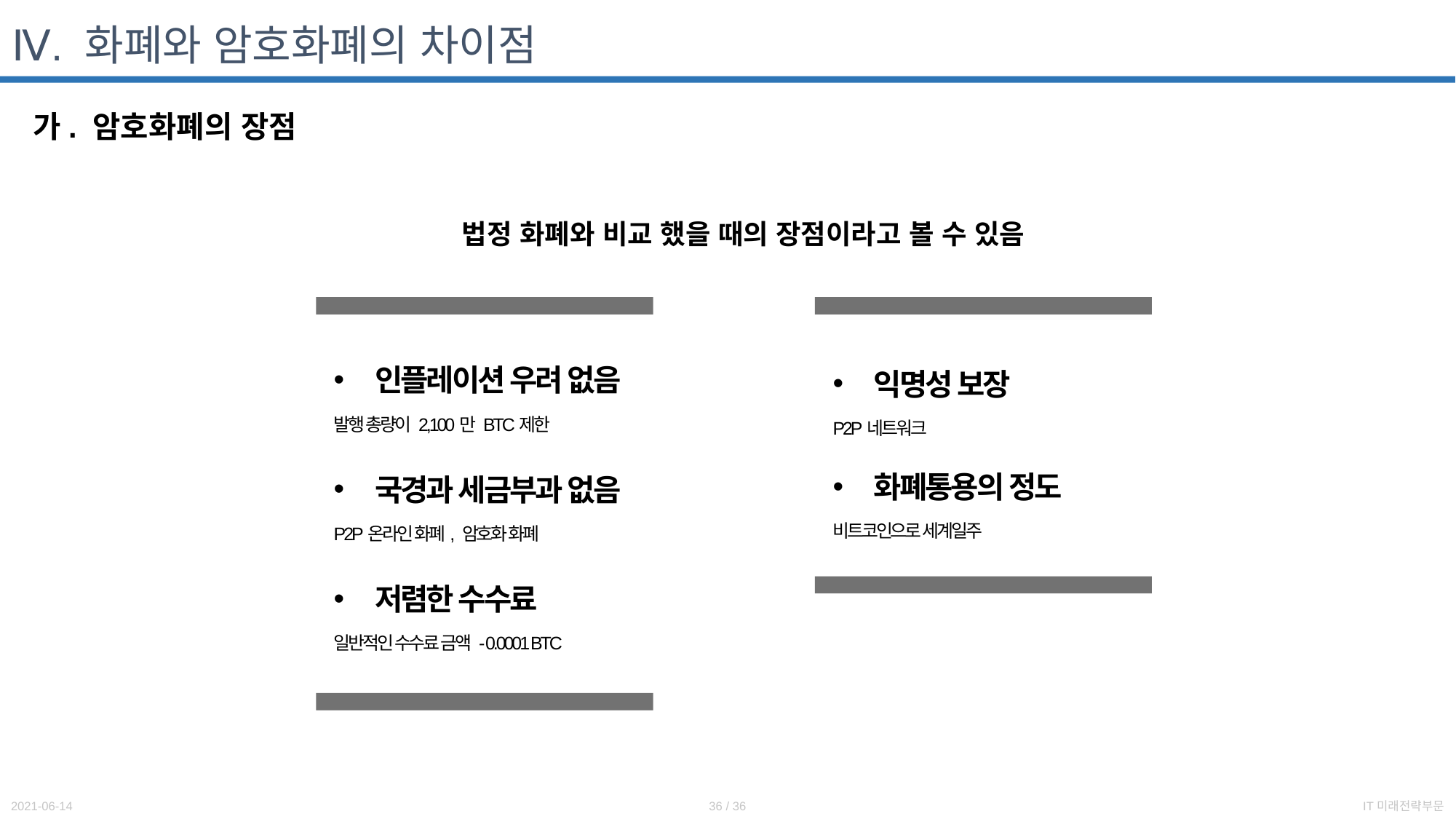

# Ⅳ. 화폐와 암호화폐의 차이점
가. 암호화폐의 장점
법정 화폐와 비교 했을 때의 장점이라고 볼 수 있음

인플레이션 우려 없음
발행 총량이 2,100만 BTC제한

국경과 세금부과 없음
P2P온라인 화폐, 암호화 화폐

저렴한 수수료
일반적인 수수료 금액 - 0.0001 BTC

익명성 보장
P2P네트워크

화폐통용의 정도
비트코인으로 세계일주

2021-06-14
36 / 36
IT미래전략부문